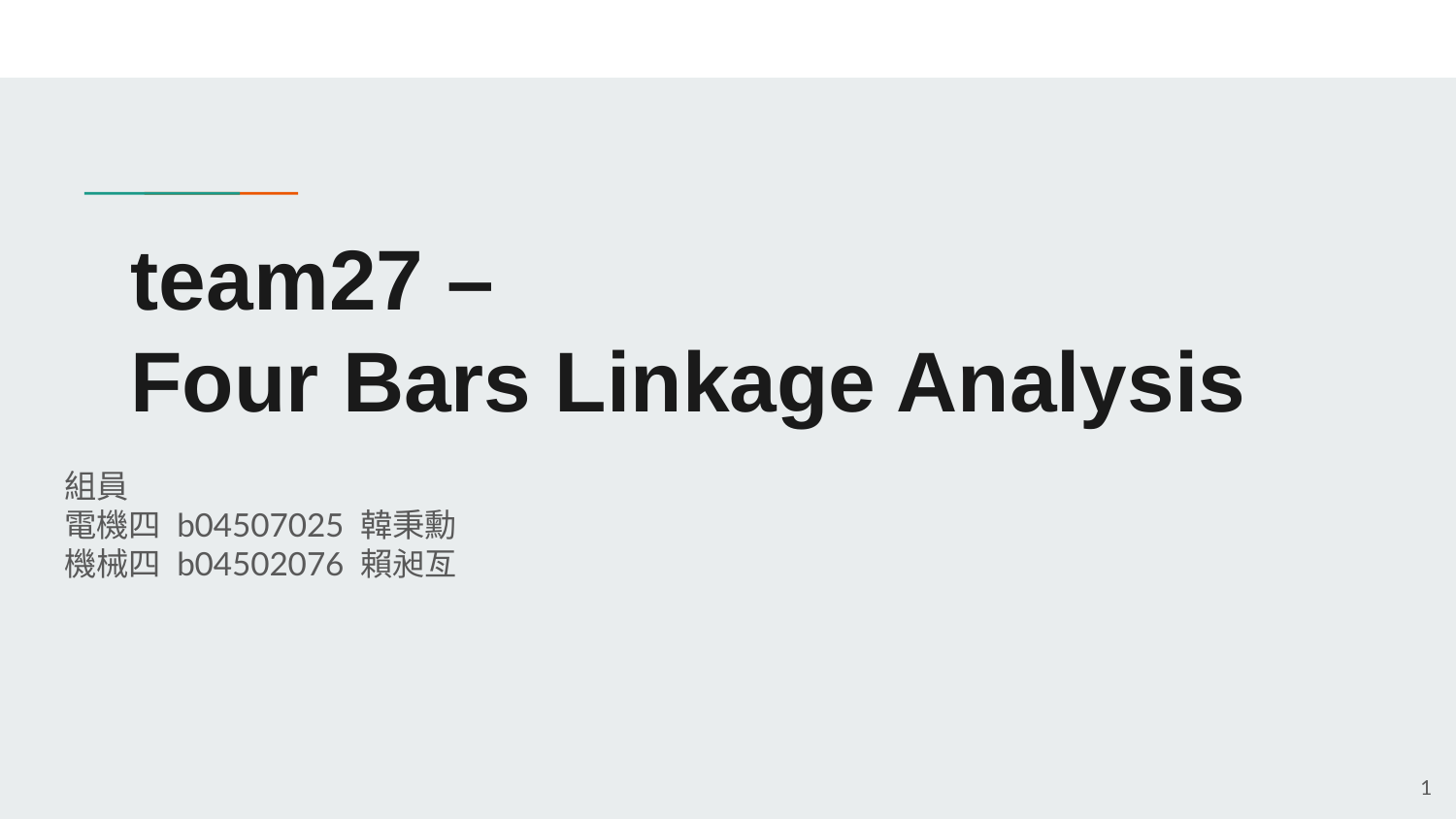

# team27 – Four Bars Linkage Analysis
組員
電機四 b04507025 韓秉勳
機械四 b04502076 賴昶亙
1